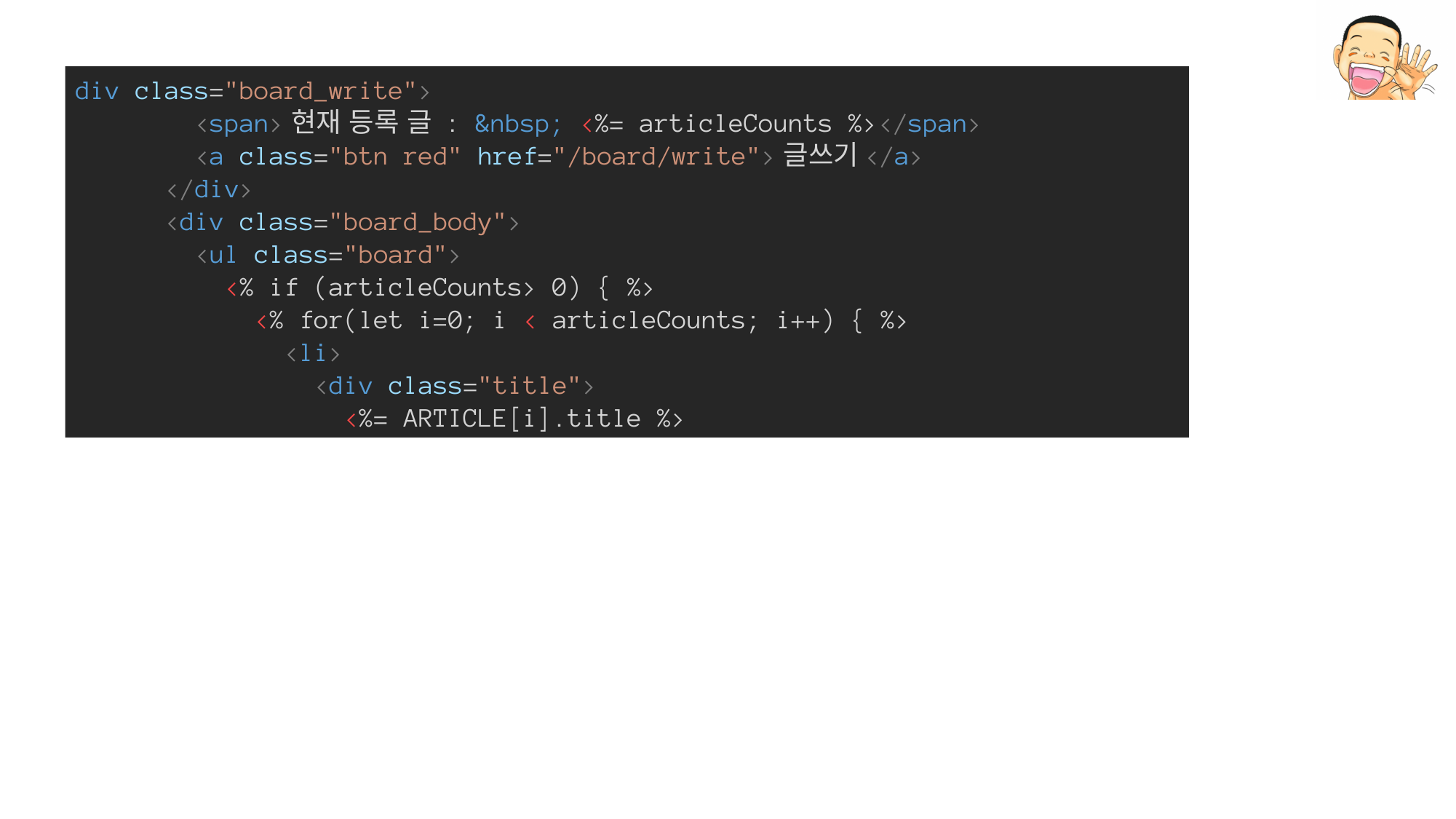

div class="board_write">
        <span>현재 등록 글 : &nbsp; <%= articleCounts %></span>
        <a class="btn red" href="/board/write">글쓰기</a>
      </div>
      <div class="board_body">
        <ul class="board">
          <% if (articleCounts> 0) { %>
            <% for(let i=0; i < articleCounts; i++) { %>
              <li>
                <div class="title">
                  <%= ARTICLE[i].title %>